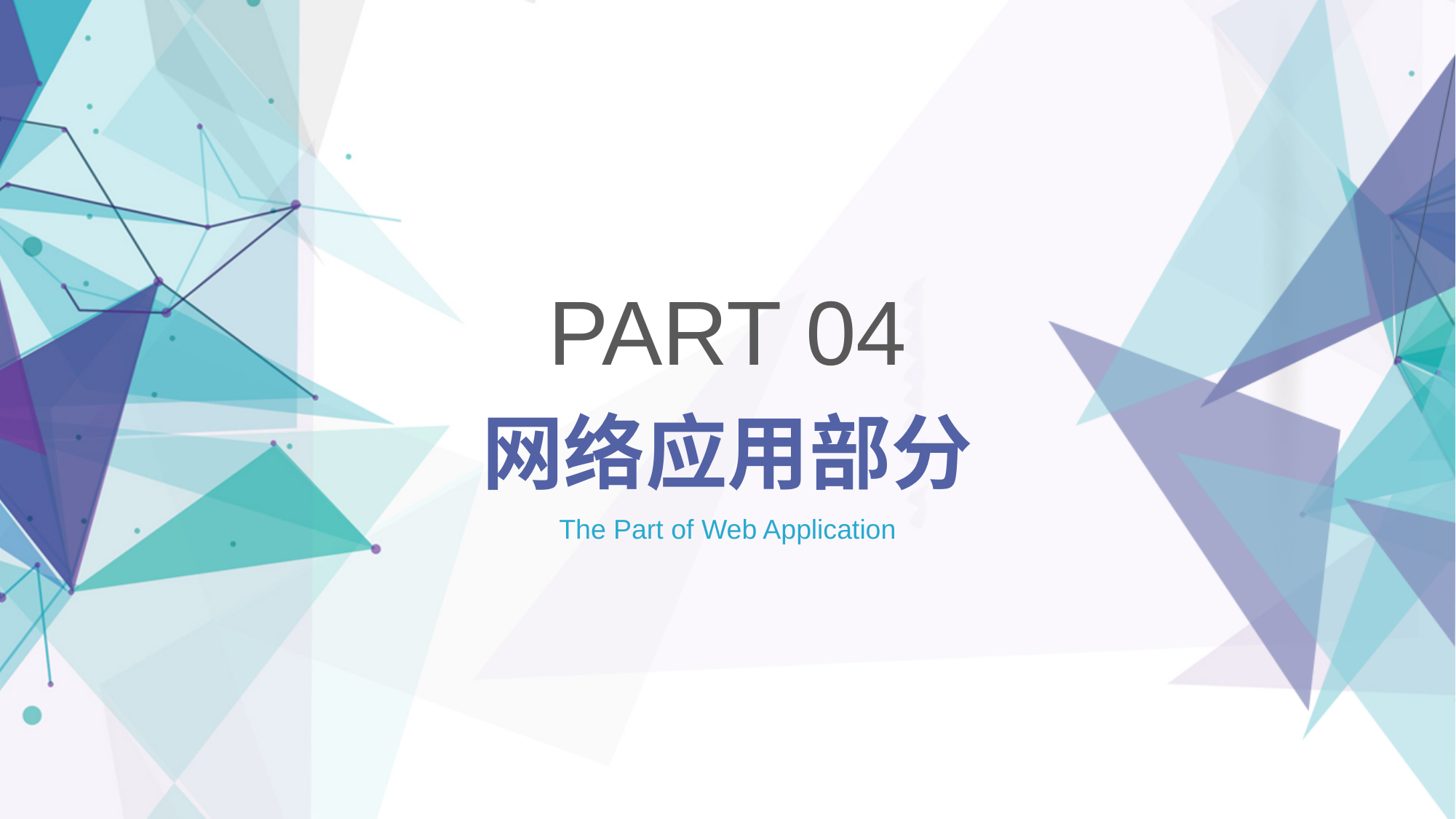

PART 04
网络应用部分
The Part of Web Application